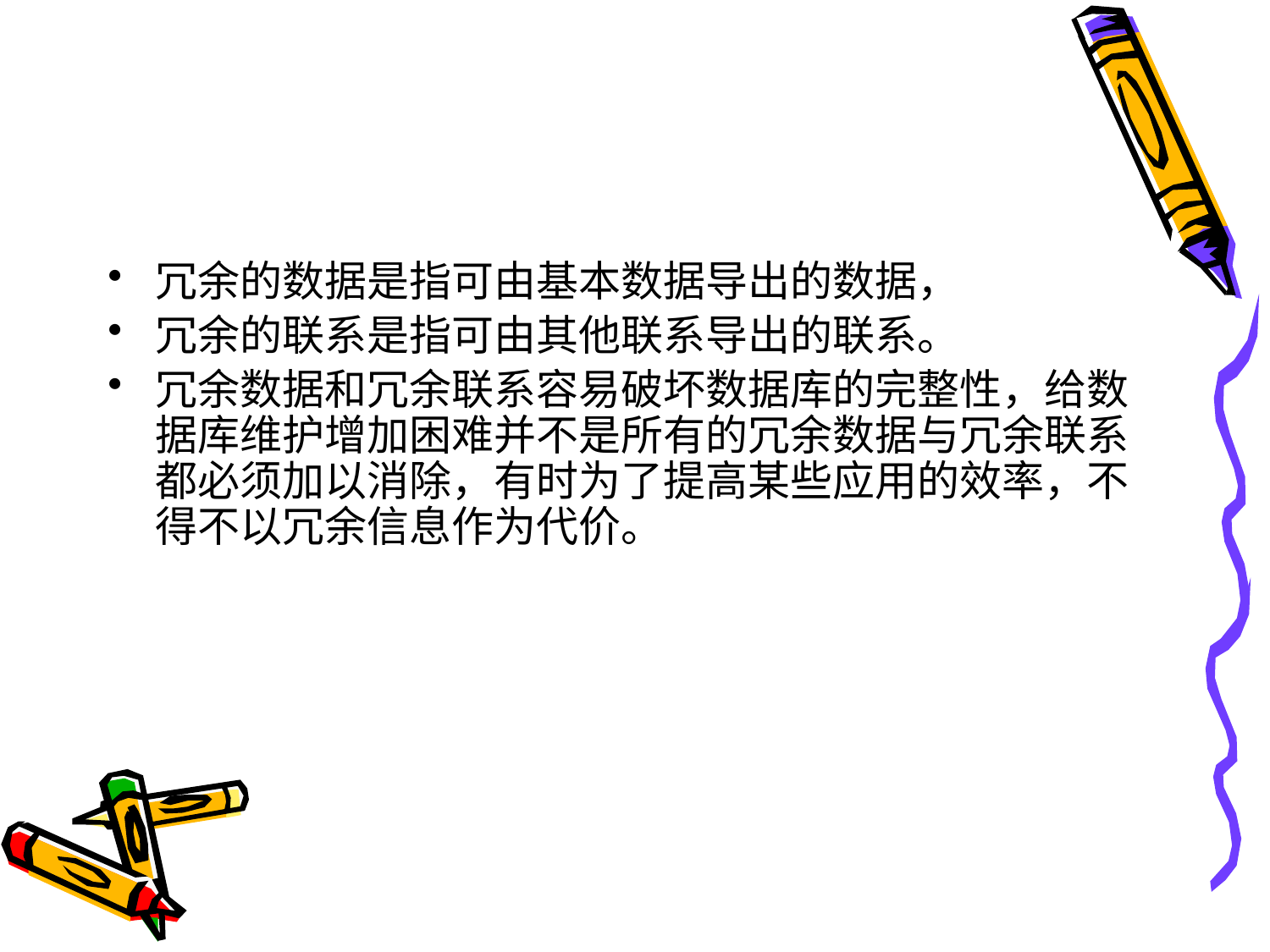

#
冗余的数据是指可由基本数据导出的数据，
冗余的联系是指可由其他联系导出的联系。
冗余数据和冗余联系容易破坏数据库的完整性，给数据库维护增加困难并不是所有的冗余数据与冗余联系都必须加以消除，有时为了提高某些应用的效率，不得不以冗余信息作为代价。